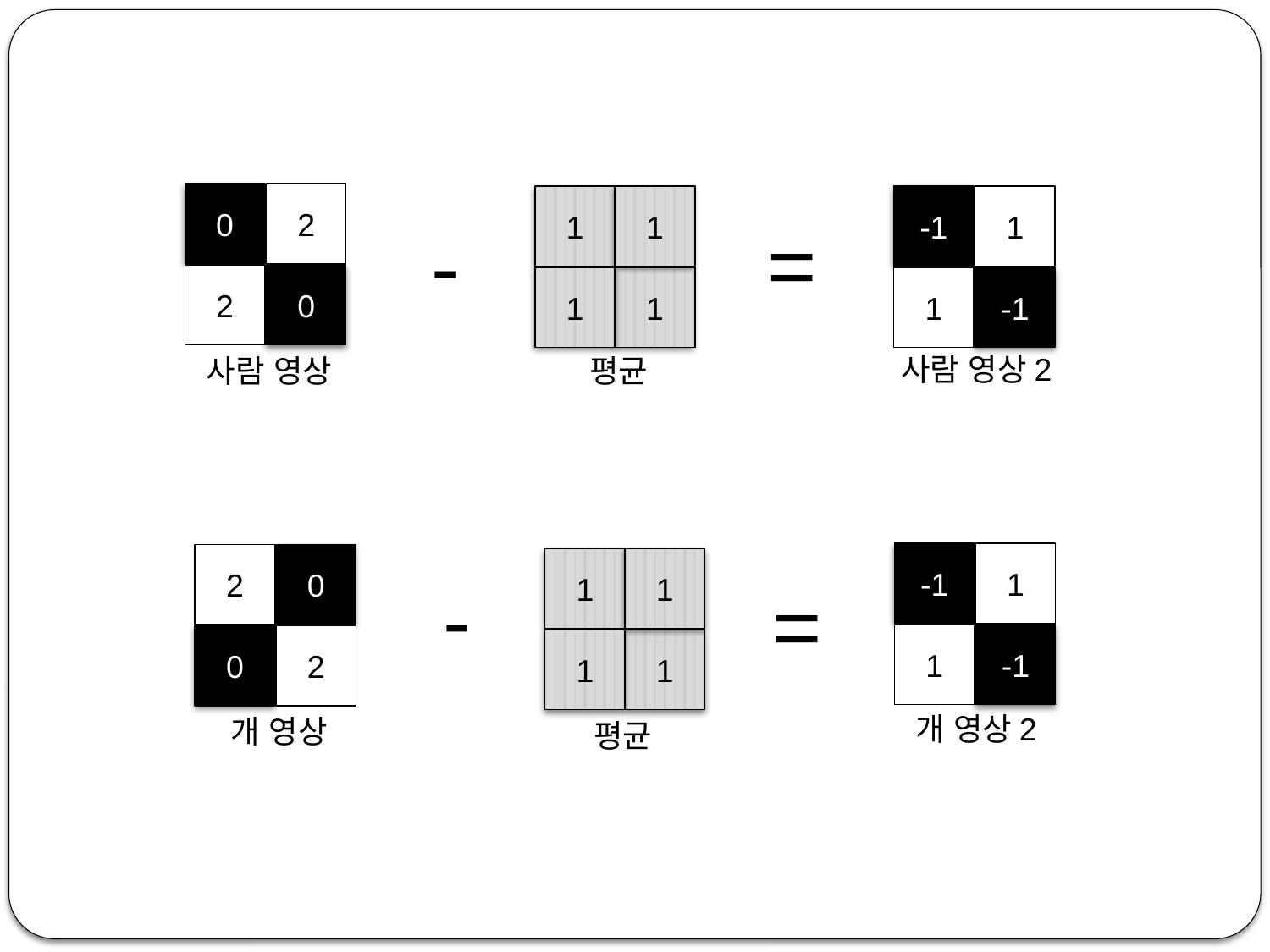

0
2
1
1
-1
1
=
-
2
0
1
1
1
-1
사람 영상2
사람 영상
평균
-1
1
2
0
1
1
-
=
1
-1
0
2
1
1
개 영상2
개 영상
평균